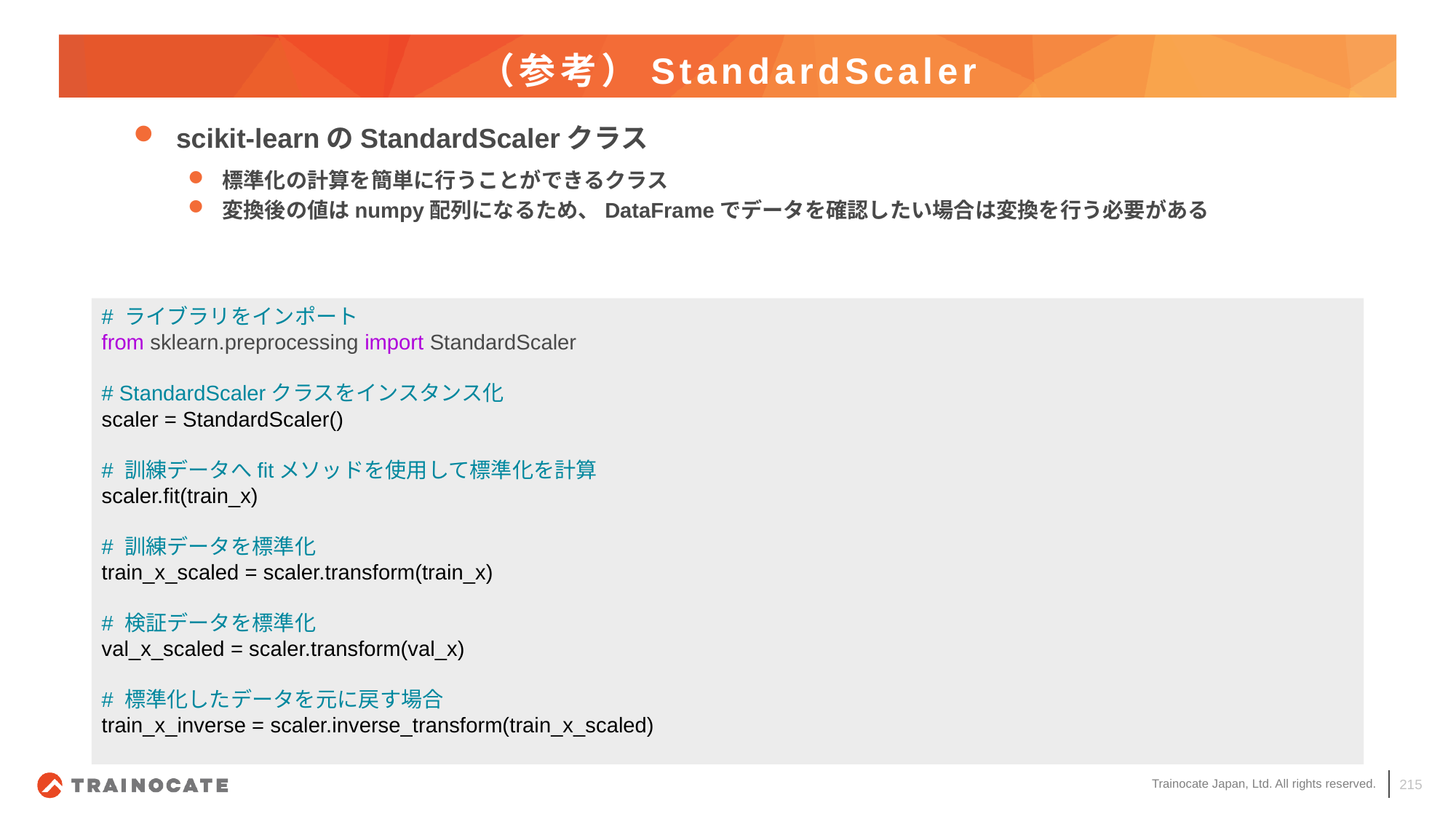

# （参考）StandardScaler
scikit-learnのStandardScalerクラス
標準化の計算を簡単に行うことができるクラス
変換後の値はnumpy配列になるため、DataFrameでデータを確認したい場合は変換を行う必要がある
# ライブラリをインポート
from sklearn.preprocessing import StandardScaler

# StandardScalerクラスをインスタンス化
scaler = StandardScaler()

# 訓練データへfitメソッドを使用して標準化を計算
scaler.fit(train_x)

# 訓練データを標準化
train_x_scaled = scaler.transform(train_x)

# 検証データを標準化
val_x_scaled = scaler.transform(val_x)

# 標準化したデータを元に戻す場合
train_x_inverse = scaler.inverse_transform(train_x_scaled)
215